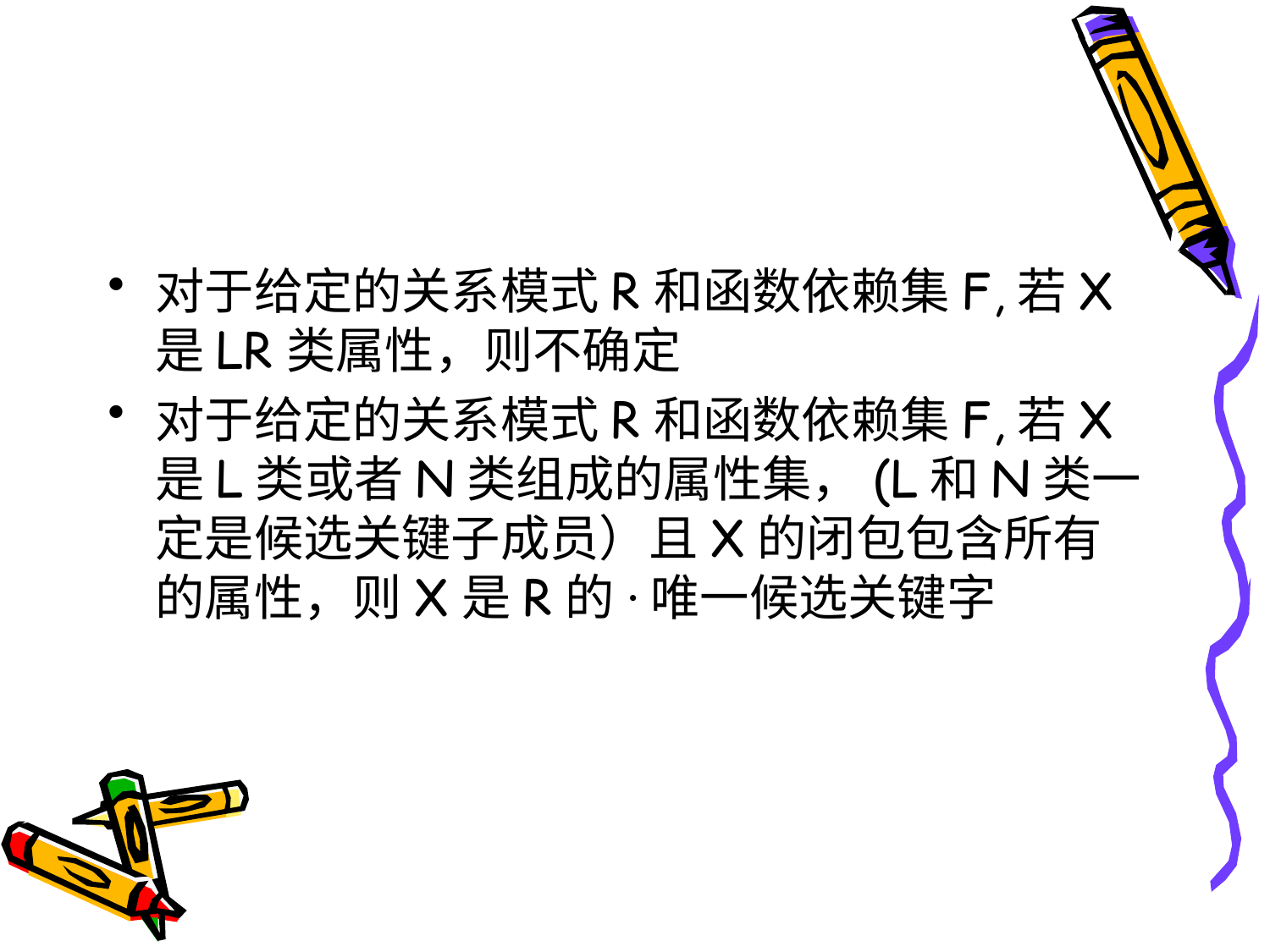

#
对于给定的关系模式R和函数依赖集F,若X是LR类属性，则不确定
对于给定的关系模式R和函数依赖集F,若X是L类或者N类组成的属性集，(L和N类一定是候选关键子成员）且X的闭包包含所有的属性，则X是R的·唯一候选关键字